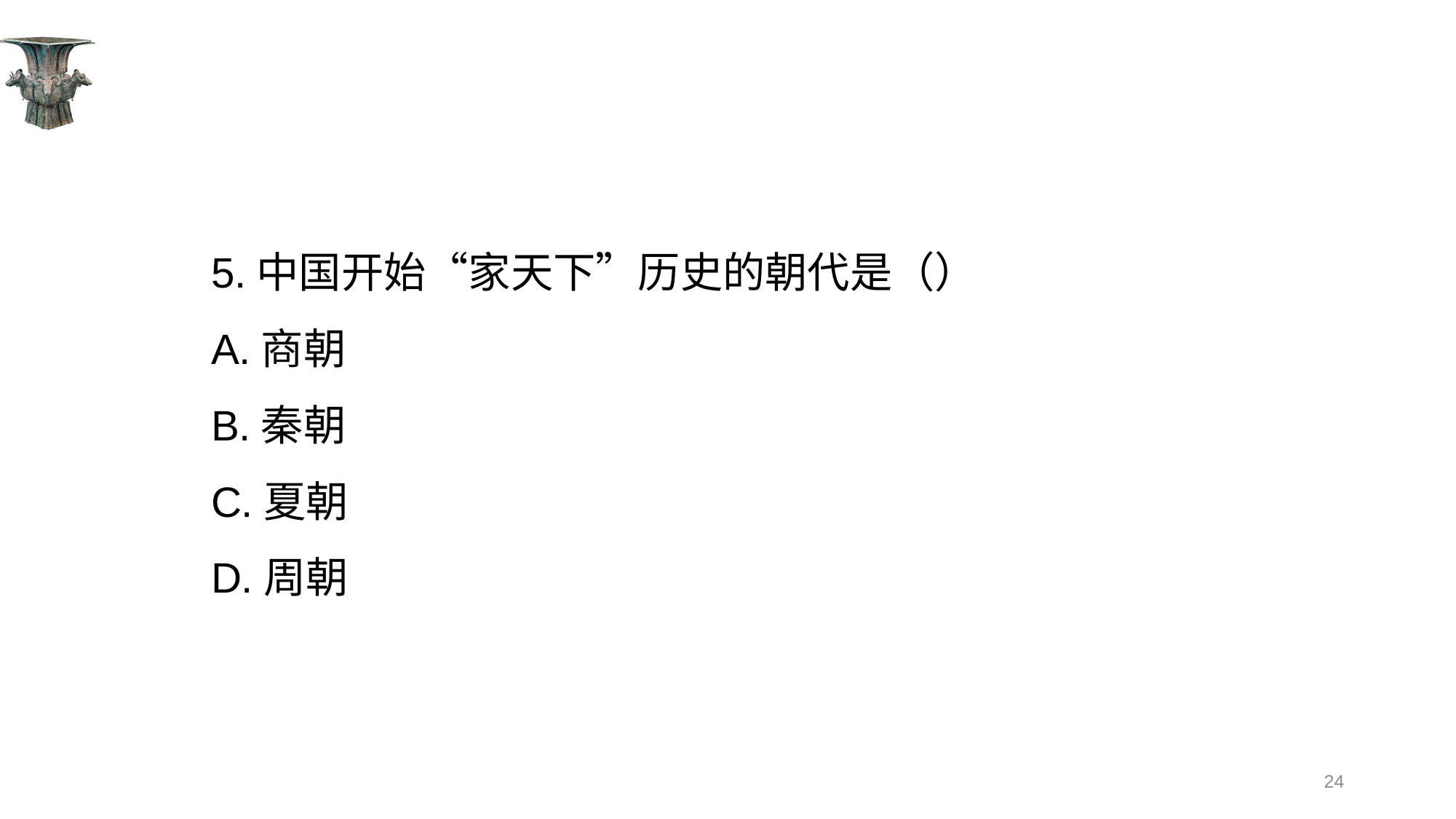

#
5.中国开始“家天下”历史的朝代是（）
A.商朝
B.秦朝
C.夏朝
D.周朝
24